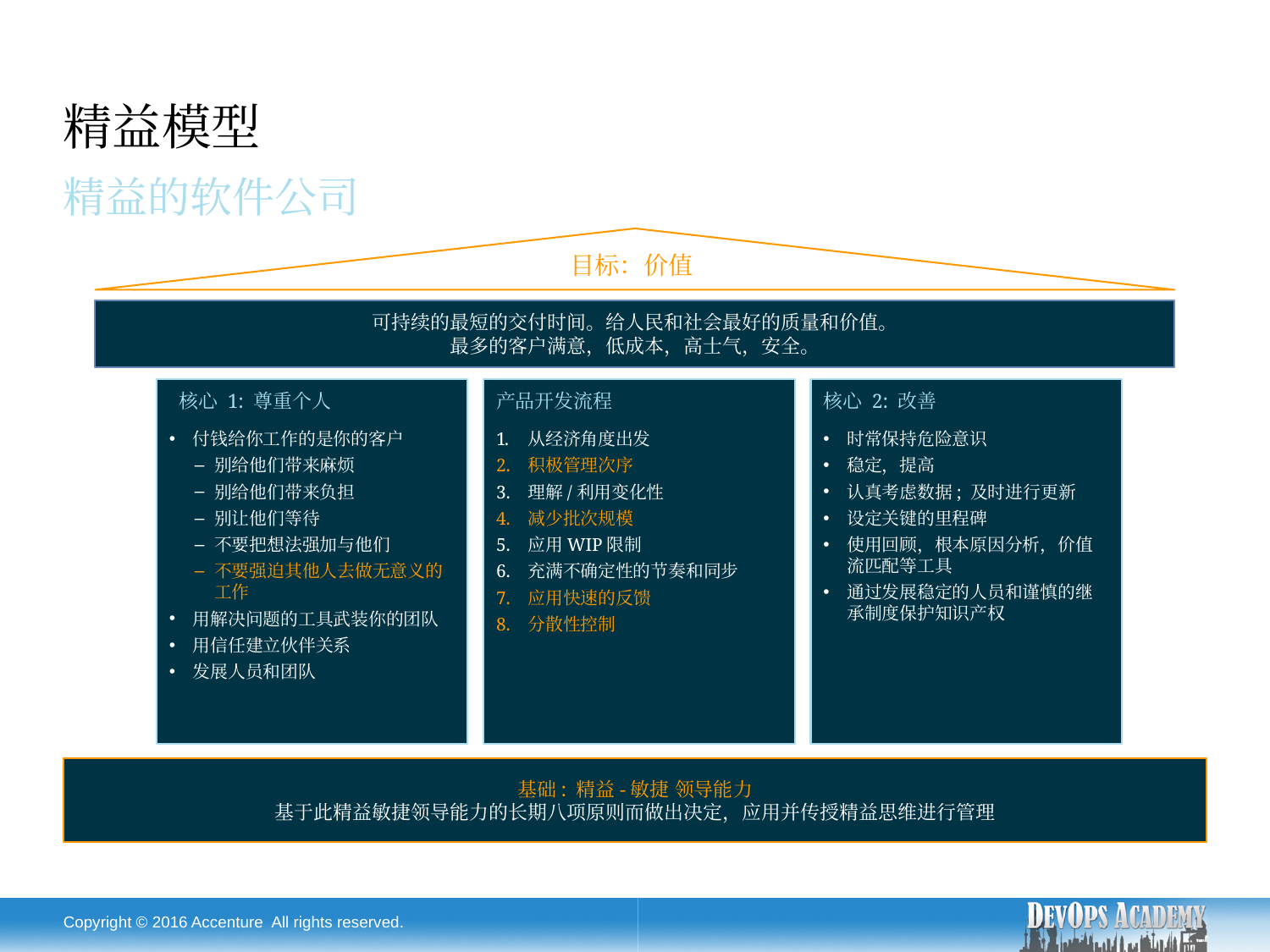

# 精益模型
精益的软件公司
目标：价值
可持续的最短的交付时间。给人民和社会最好的质量和价值。
最多的客户满意，低成本，高士气，安全。
 核心 1: 尊重个人
付钱给你工作的是你的客户
别给他们带来麻烦
别给他们带来负担
别让他们等待
不要把想法强加与他们
不要强迫其他人去做无意义的工作
用解决问题的工具武装你的团队
用信任建立伙伴关系
发展人员和团队
产品开发流程
从经济角度出发
积极管理次序
理解/利用变化性
减少批次规模
应用WIP限制
充满不确定性的节奏和同步
应用快速的反馈
分散性控制
核心 2: 改善
时常保持危险意识
稳定，提高
认真考虑数据; 及时进行更新
设定关键的里程碑
使用回顾，根本原因分析，价值流匹配等工具
通过发展稳定的人员和谨慎的继承制度保护知识产权
基础: 精益-敏捷 领导能力
基于此精益敏捷领导能力的长期八项原则而做出决定，应用并传授精益思维进行管理
Source: scaledagileframework.com/lean
Copyright © 2016 Accenture  All rights reserved.